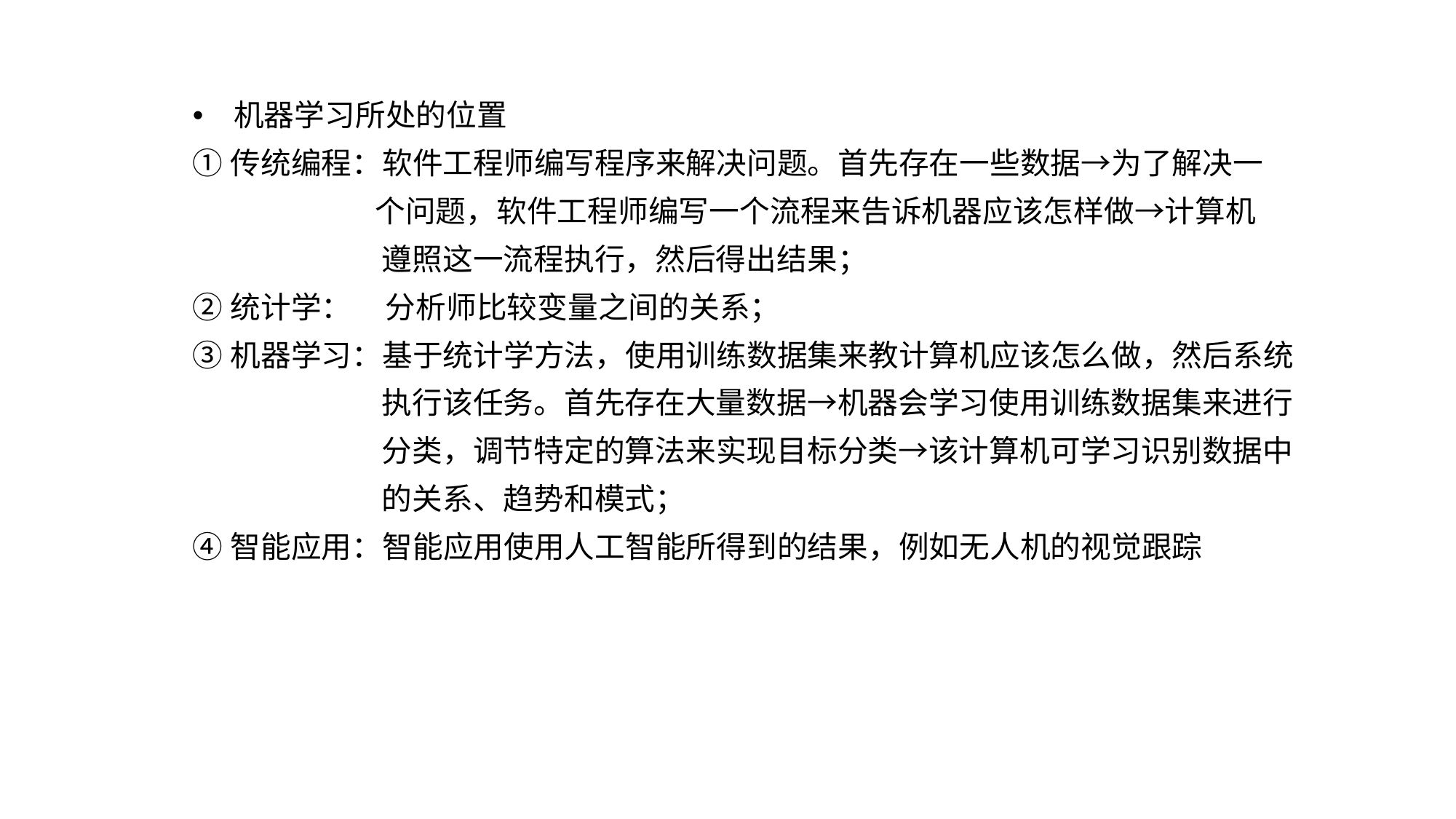

机器学习所处的位置
①传统编程：软件工程师编写程序来解决问题。首先存在一些数据→为了解决一
                          个问题，软件工程师编写一个流程来告诉机器应该怎样做→计算机
                           遵照这一流程执行，然后得出结果；
②统计学：     分析师比较变量之间的关系；
③机器学习：基于统计学方法，使用训练数据集来教计算机应该怎么做，然后系统
                           执行该任务。首先存在大量数据→机器会学习使用训练数据集来进行
                           分类，调节特定的算法来实现目标分类→该计算机可学习识别数据中
                           的关系、趋势和模式；
④智能应用：智能应用使用人工智能所得到的结果，例如无人机的视觉跟踪